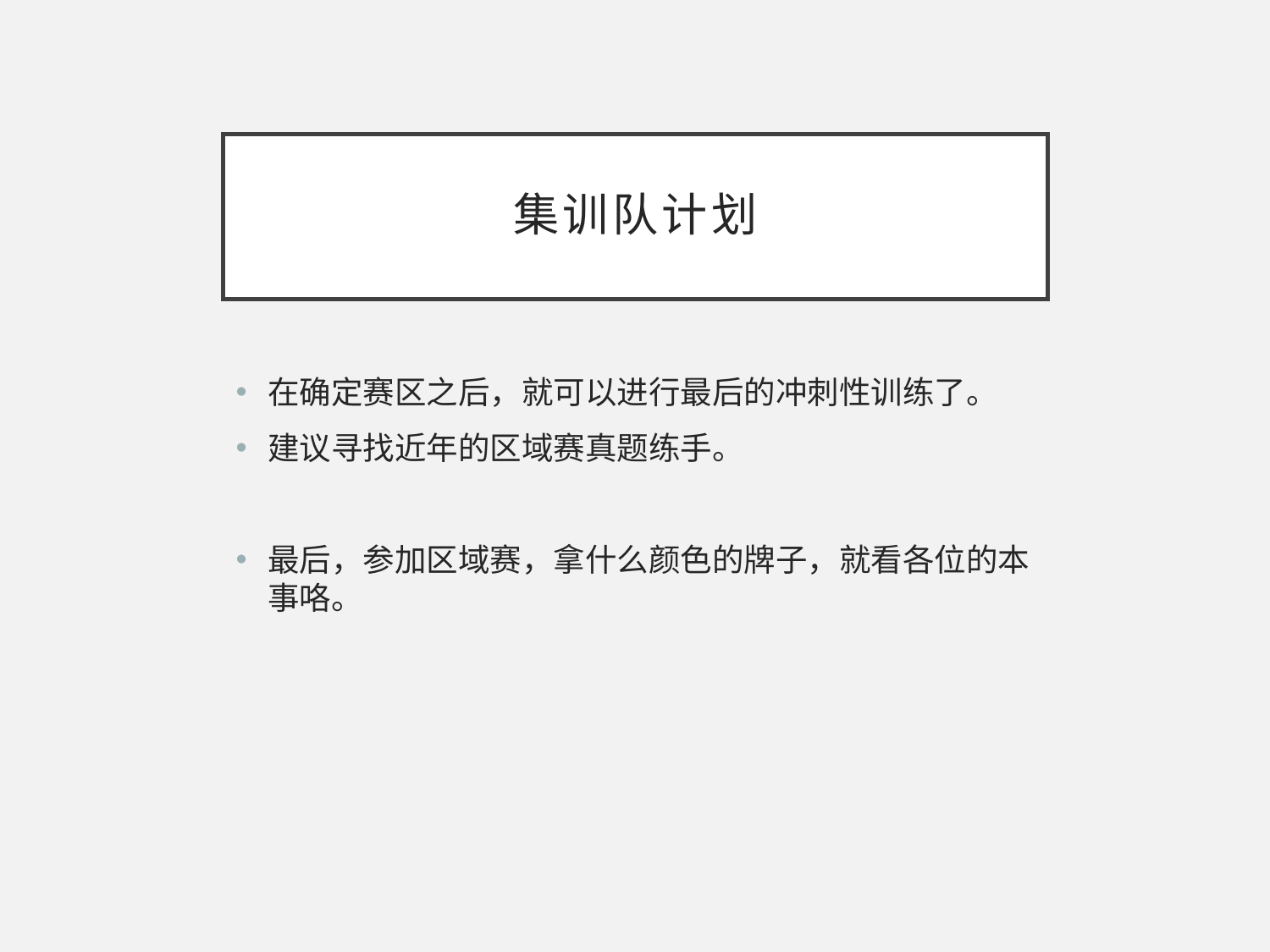

# 集训队计划
在确定赛区之后，就可以进行最后的冲刺性训练了。
建议寻找近年的区域赛真题练手。

最后，参加区域赛，拿什么颜色的牌子，就看各位的本事咯。